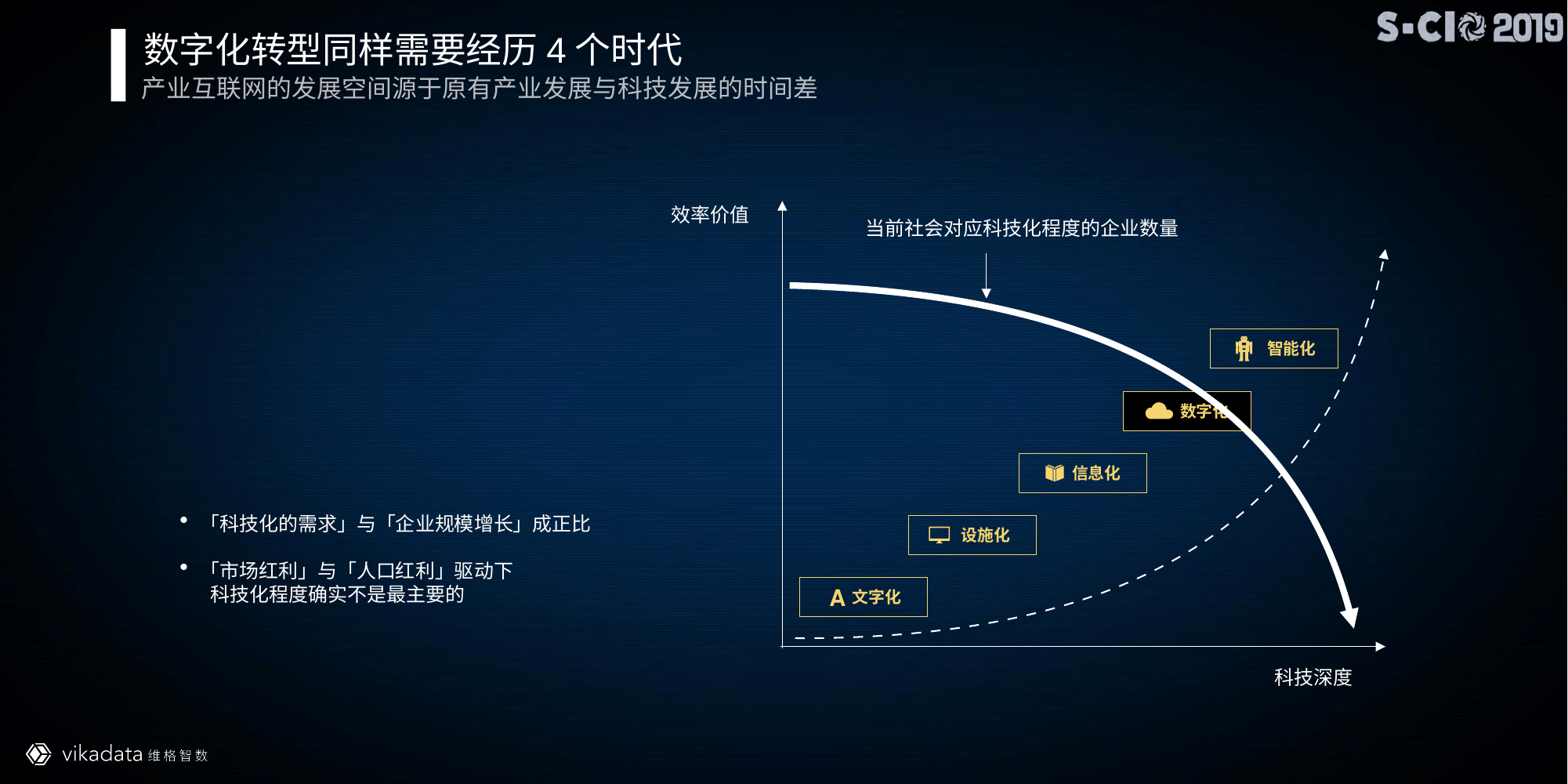

数字化转型同样需要经历4个时代

产业互联网的发展空间源于原有产业发展与科技发展的时间差
效率价值

当前社会对应科技化程度的企业数量

智能化

数字化

信息化

「科技化的需求」与「企业规模增长」成正比

「市场红利」与「人口红利」驱动下
      科技化程度确实不是最主要的

设施化

文字化
A

科技深度